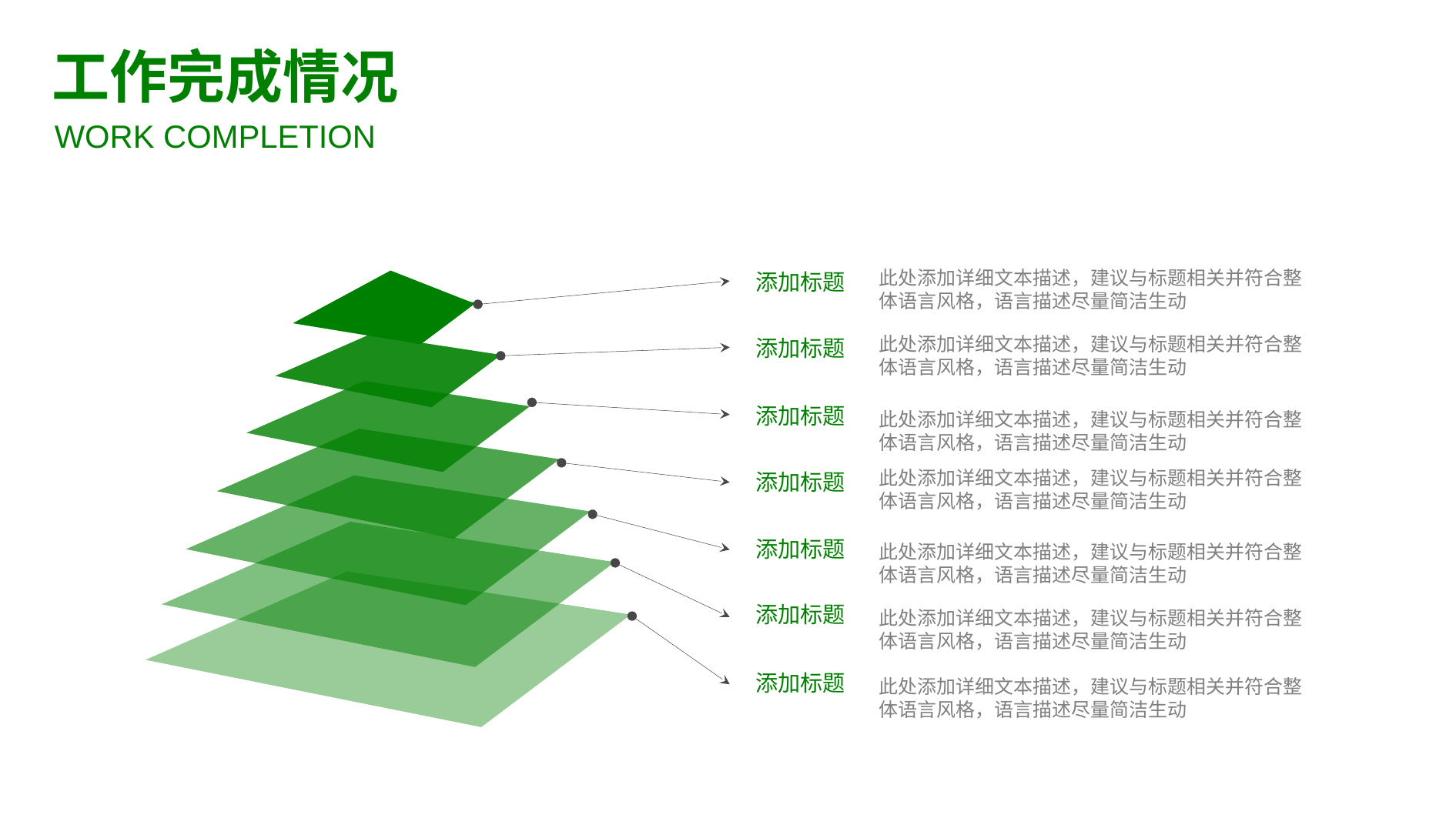

工作完成情况
WORK COMPLETION
添加标题
此处添加详细文本描述，建议与标题相关并符合整体语言风格，语言描述尽量简洁生动

添加标题
此处添加详细文本描述，建议与标题相关并符合整体语言风格，语言描述尽量简洁生动

添加标题

此处添加详细文本描述，建议与标题相关并符合整体语言风格，语言描述尽量简洁生动

添加标题
此处添加详细文本描述，建议与标题相关并符合整体语言风格，语言描述尽量简洁生动

添加标题
此处添加详细文本描述，建议与标题相关并符合整体语言风格，语言描述尽量简洁生动

添加标题
此处添加详细文本描述，建议与标题相关并符合整体语言风格，语言描述尽量简洁生动

添加标题
此处添加详细文本描述，建议与标题相关并符合整体语言风格，语言描述尽量简洁生动